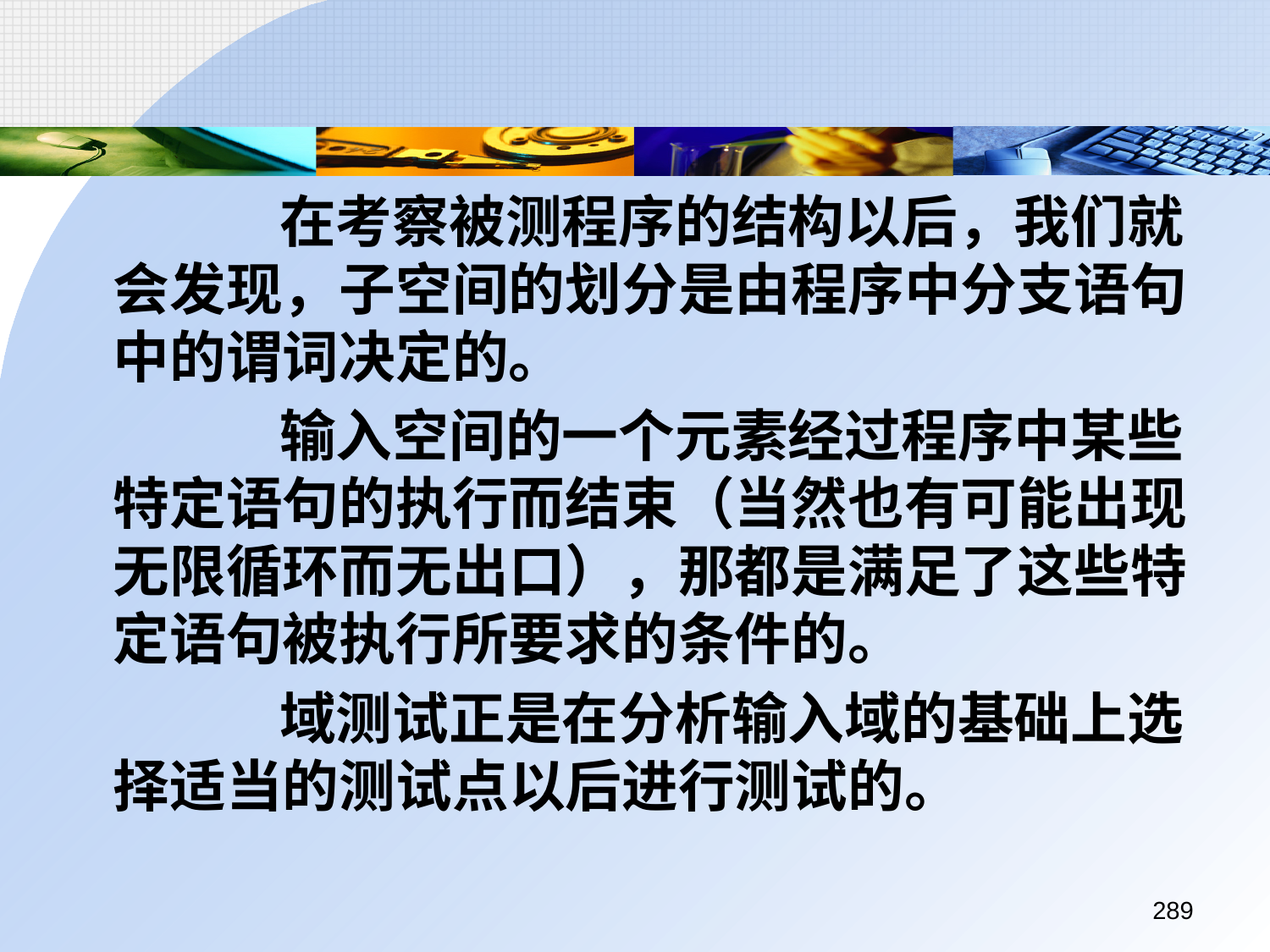

在考察被测程序的结构以后，我们就会发现，子空间的划分是由程序中分支语句中的谓词决定的。
		  输入空间的一个元素经过程序中某些特定语句的执行而结束（当然也有可能出现无限循环而无出口），那都是满足了这些特定语句被执行所要求的条件的。
		  域测试正是在分析输入域的基础上选择适当的测试点以后进行测试的。

289